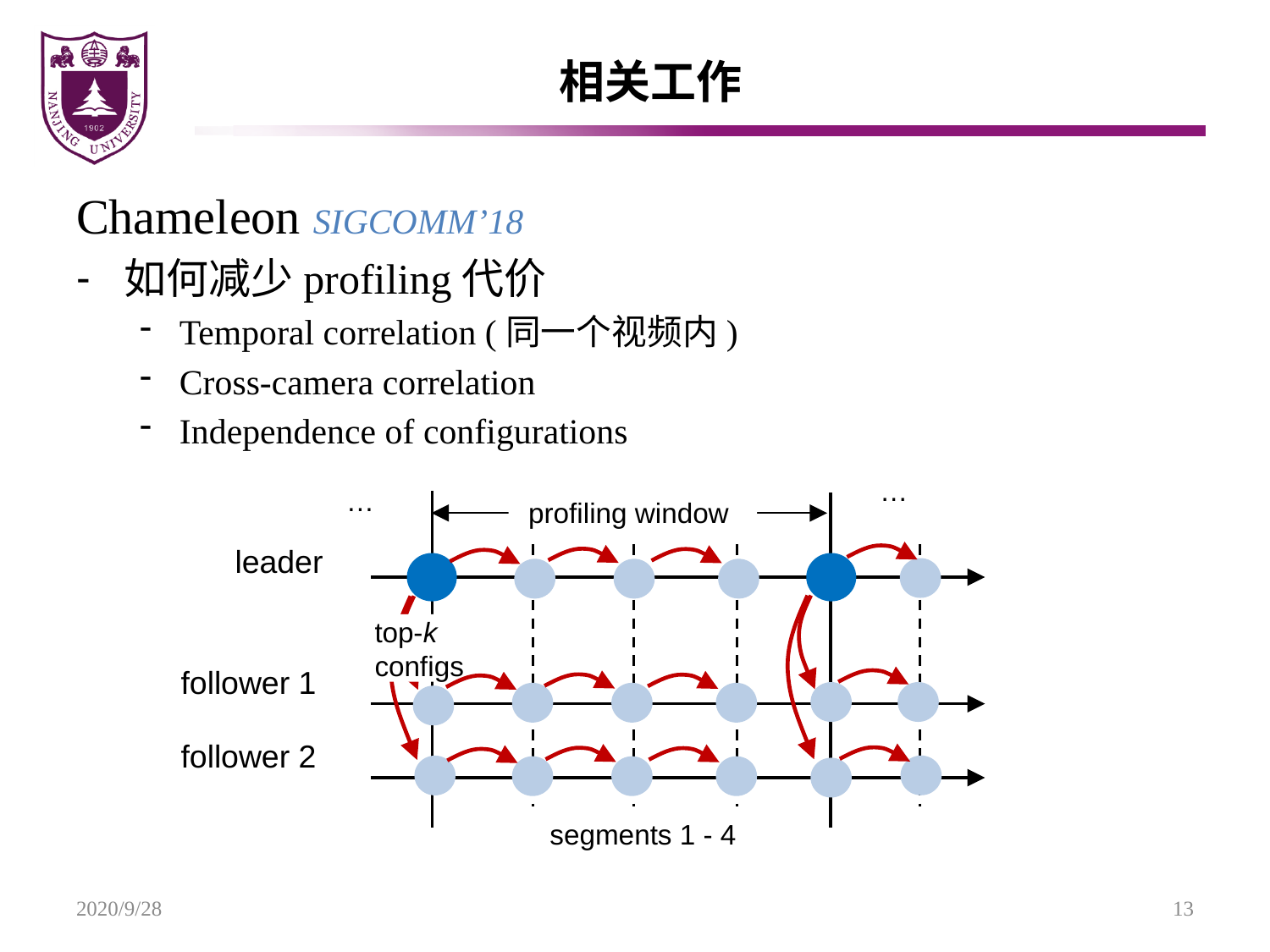

# 相关工作
Chameleon SIGCOMM’18
如何减少profiling代价
Temporal correlation (同一个视频内)
Cross-camera correlation
Independence of configurations

…
…
profiling window
leader

top-k configs
follower 1

follower 2

segments 1 - 4
2020/9/28
13